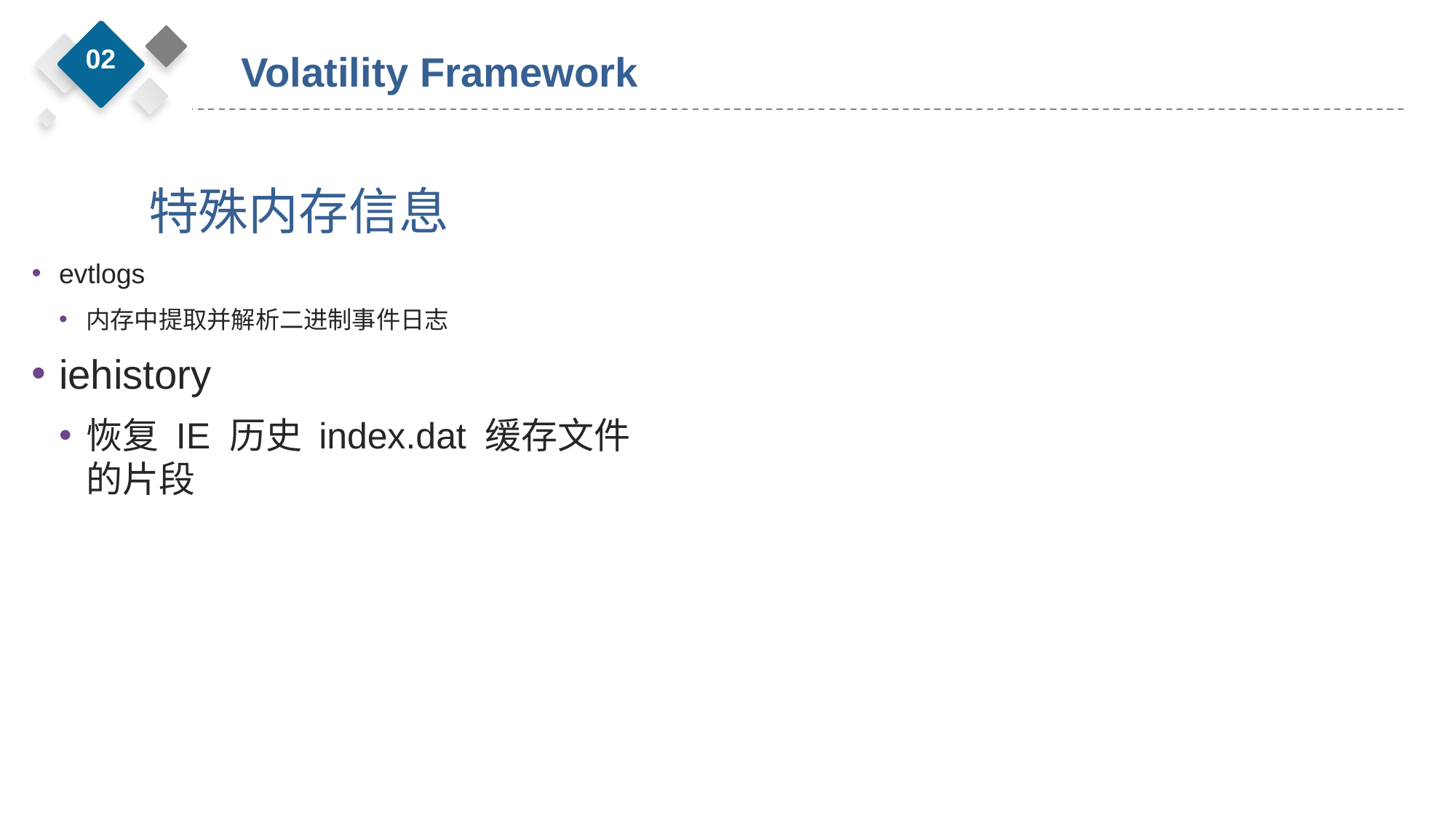

02

Volatility Framework
特殊内存信息
evtlogs
内存中提取并解析二进制事件日志
iehistory
恢复 IE 历史 index.dat 缓存文件的片段